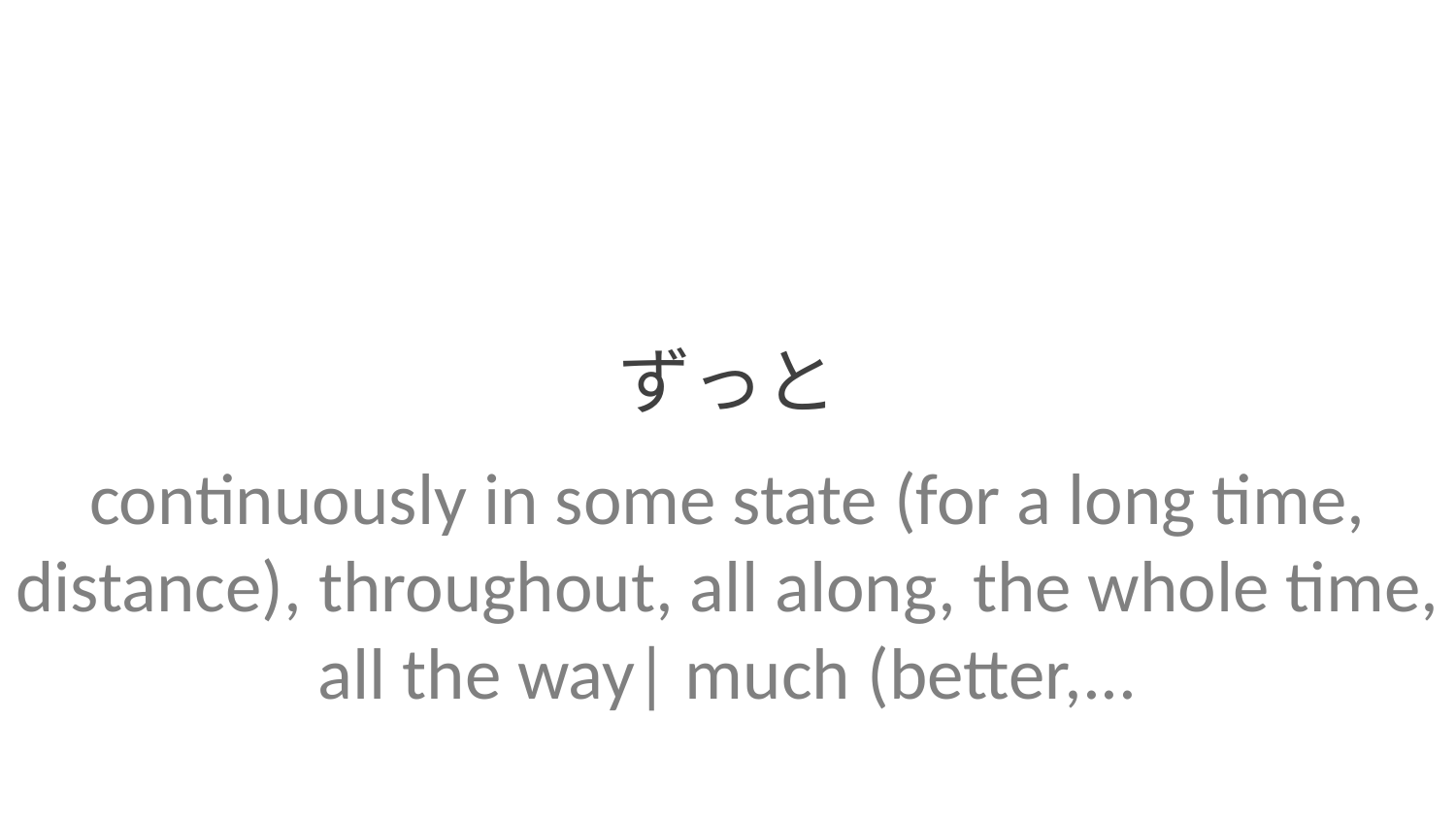

ずっと
continuously in some state (for a long time, distance), throughout, all along, the whole time, all the way| much (better,...